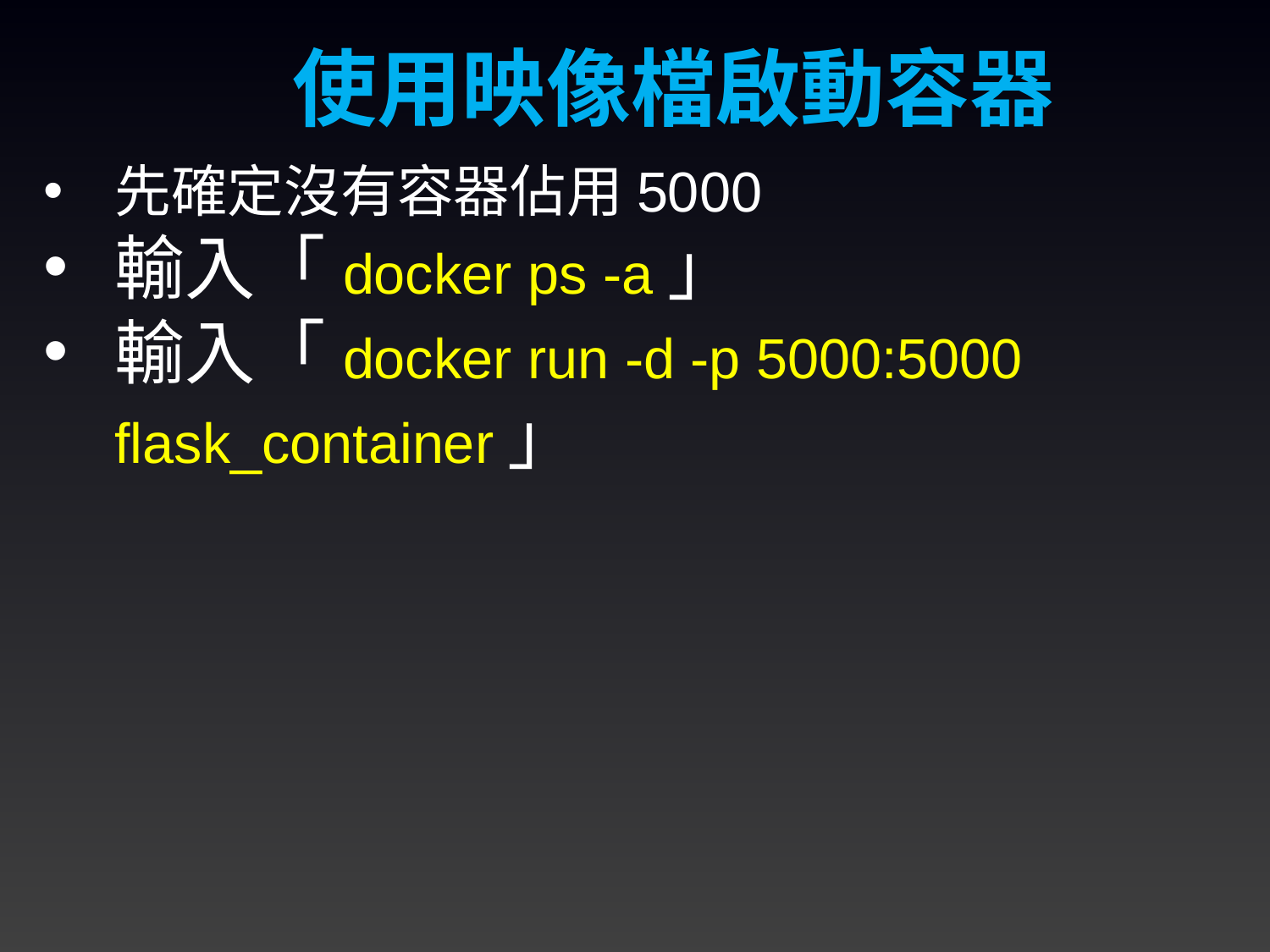

使用映像檔啟動容器
先確定沒有容器佔用5000
輸入「docker ps -a」
輸入「docker run -d -p 5000:5000 flask_container」